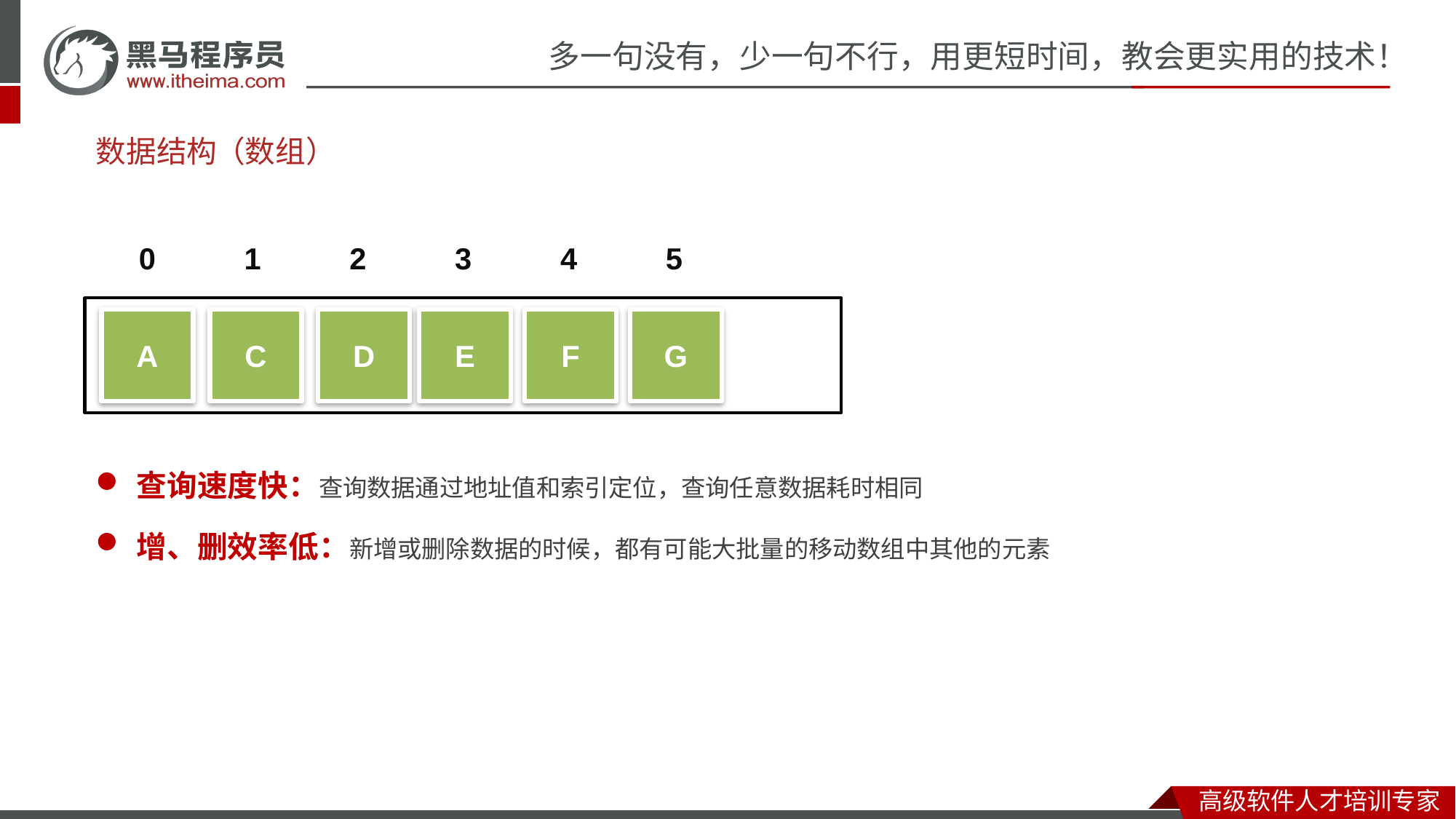

（数组）
# 数据结构
0
1
2
3
4
5

A
C
D
E
F
G
查询速度快：查询数据通过地址值和索引定位，查询任意数据耗时相同
增、删效率低：新增或删除数据的时候，都有可能大批量的移动数组中其他的元素